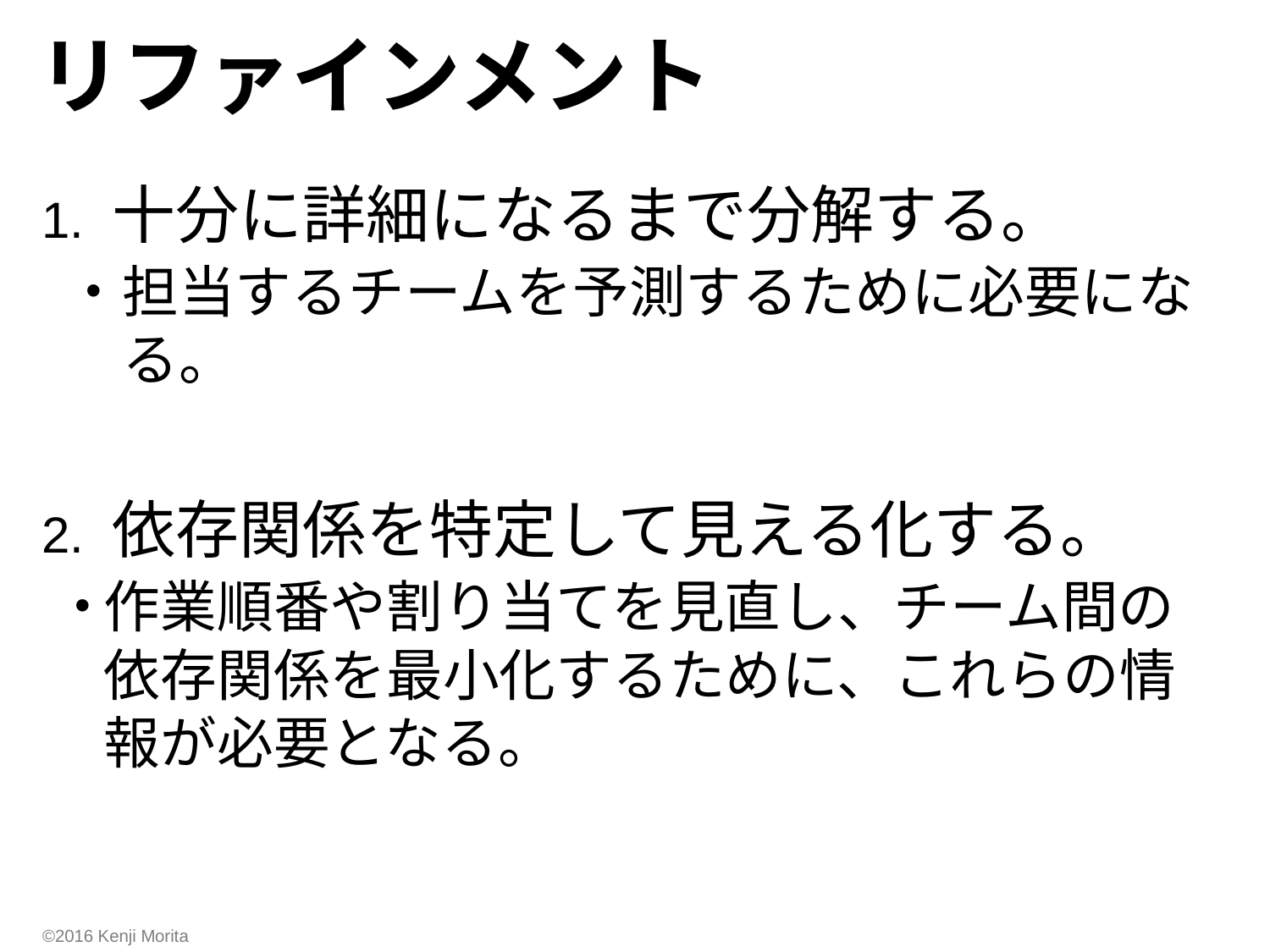

# リファインメント
十分に詳細になるまで分解する。
担当するチームを予測するために必要になる。

依存関係を特定して見える化する。
作業順番や割り当てを見直し、チーム間の依存関係を最小化するために、これらの情報が必要となる。